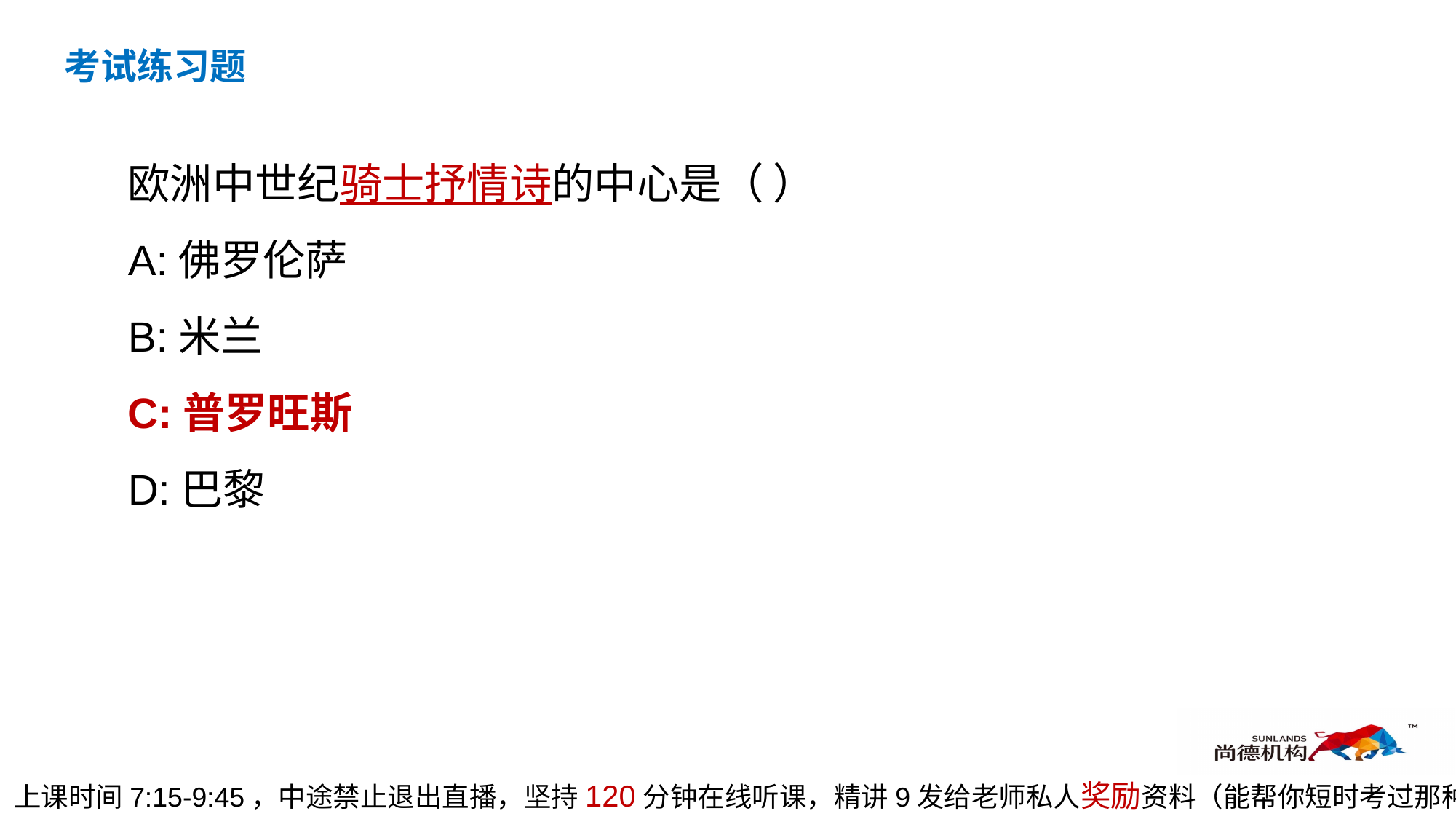

考试练习题
欧洲中世纪骑士抒情诗的中心是（ ）
A:佛罗伦萨
B:米兰
C:普罗旺斯
D:巴黎